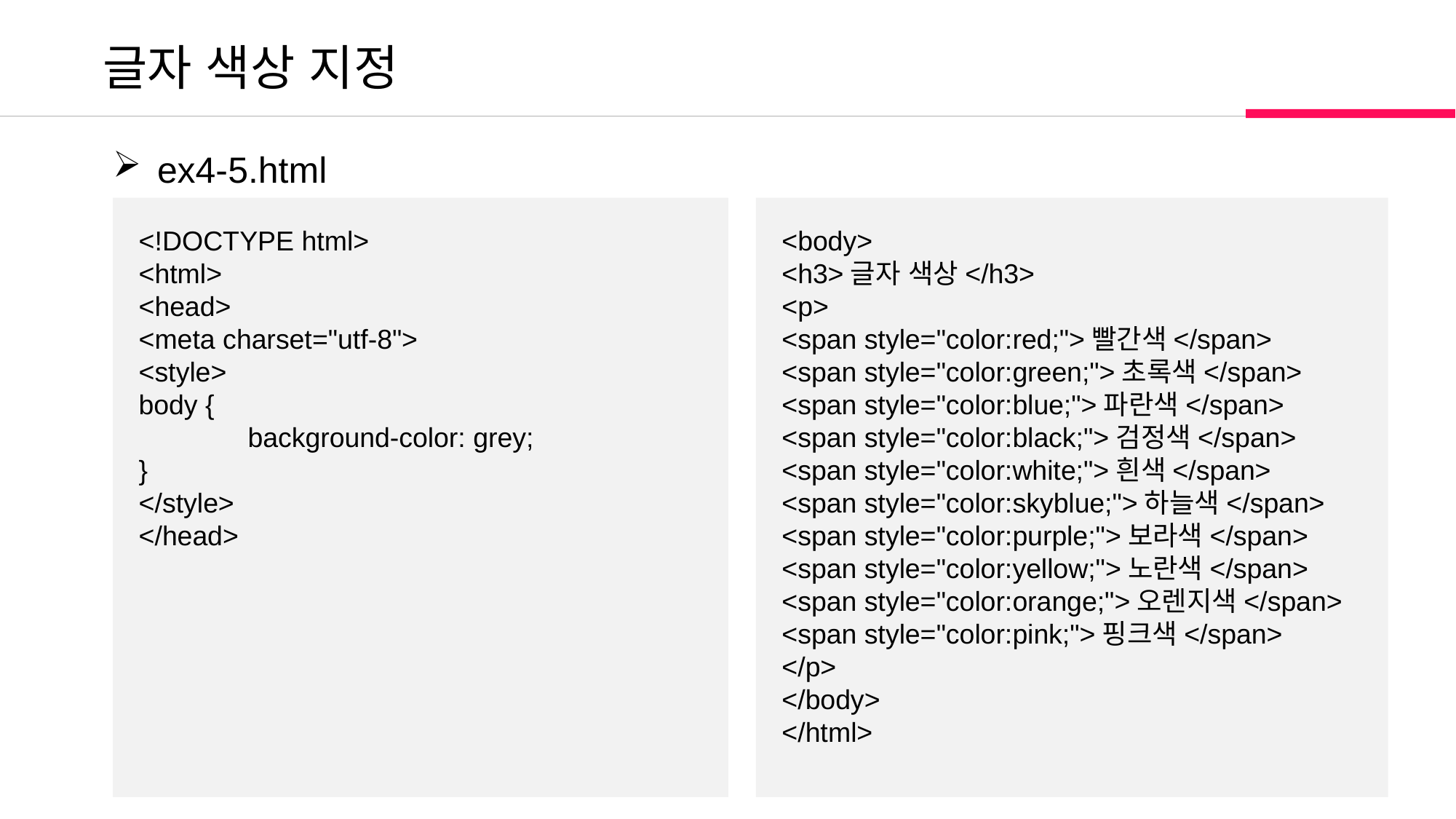

글자 색상 지정

 ex4-5.html
<!DOCTYPE html>
<html>
<head>
<meta charset="utf-8">
<style>
body {
	background-color: grey;
}
</style>
</head>
<body>
<h3>글자 색상</h3>
<p>
<span style="color:red;">빨간색</span>
<span style="color:green;">초록색</span>
<span style="color:blue;">파란색</span>
<span style="color:black;">검정색</span>
<span style="color:white;">흰색</span>
<span style="color:skyblue;">하늘색</span>
<span style="color:purple;">보라색</span>
<span style="color:yellow;">노란색</span>
<span style="color:orange;">오렌지색</span>
<span style="color:pink;">핑크색</span>
</p>
</body>
</html>